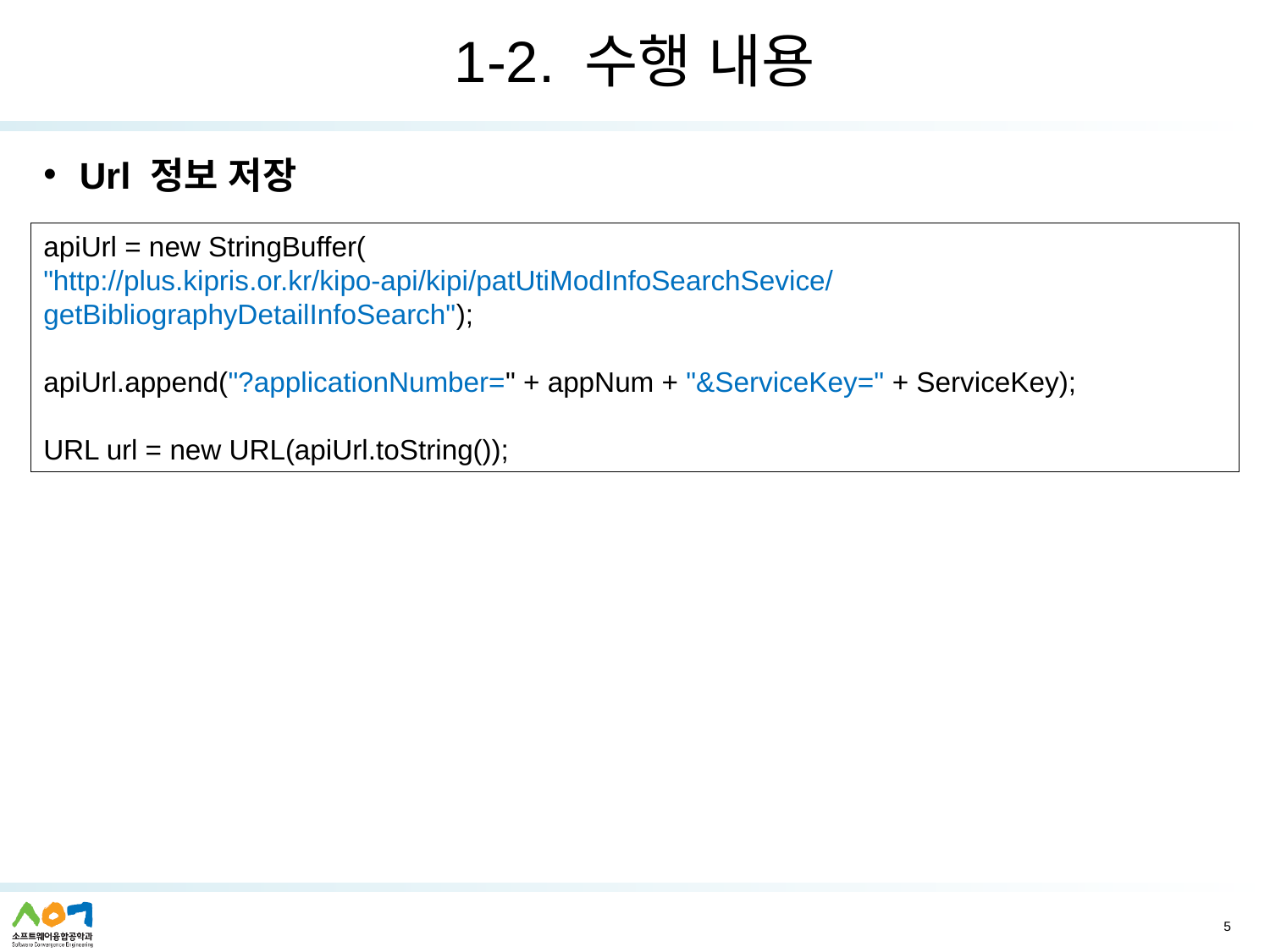

# 1-2. 수행 내용
Url 정보 저장
apiUrl = new StringBuffer(
"http://plus.kipris.or.kr/kipo-api/kipi/patUtiModInfoSearchSevice/getBibliographyDetailInfoSearch");

apiUrl.append("?applicationNumber=" + appNum + "&ServiceKey=" + ServiceKey);

URL url = new URL(apiUrl.toString());